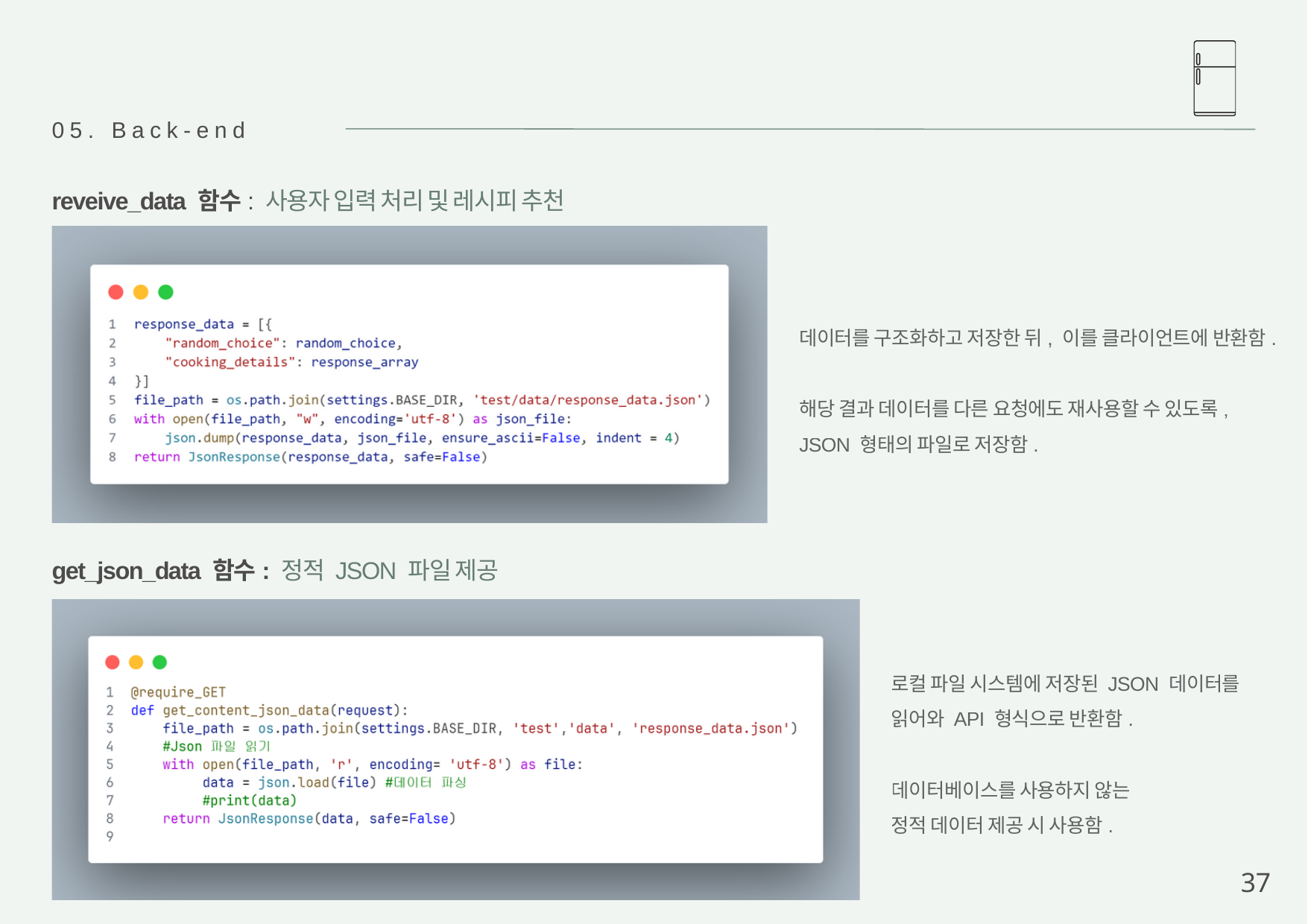

05. Back-end

reveive_data 함수: 사용자 입력 처리 및 레시피 추천

데이터를 구조화하고 저장한 뒤, 이를 클라이언트에 반환함.

해당 결과 데이터를 다른 요청에도 재사용할 수 있도록,
JSON 형태의 파일로 저장함.

get_json_data 함수: 정적 JSON 파일 제공

로컬 파일 시스템에 저장된 JSON 데이터를
읽어와 API 형식으로 반환함.

데이터베이스를 사용하지 않는
정적 데이터 제공 시 사용함.
37